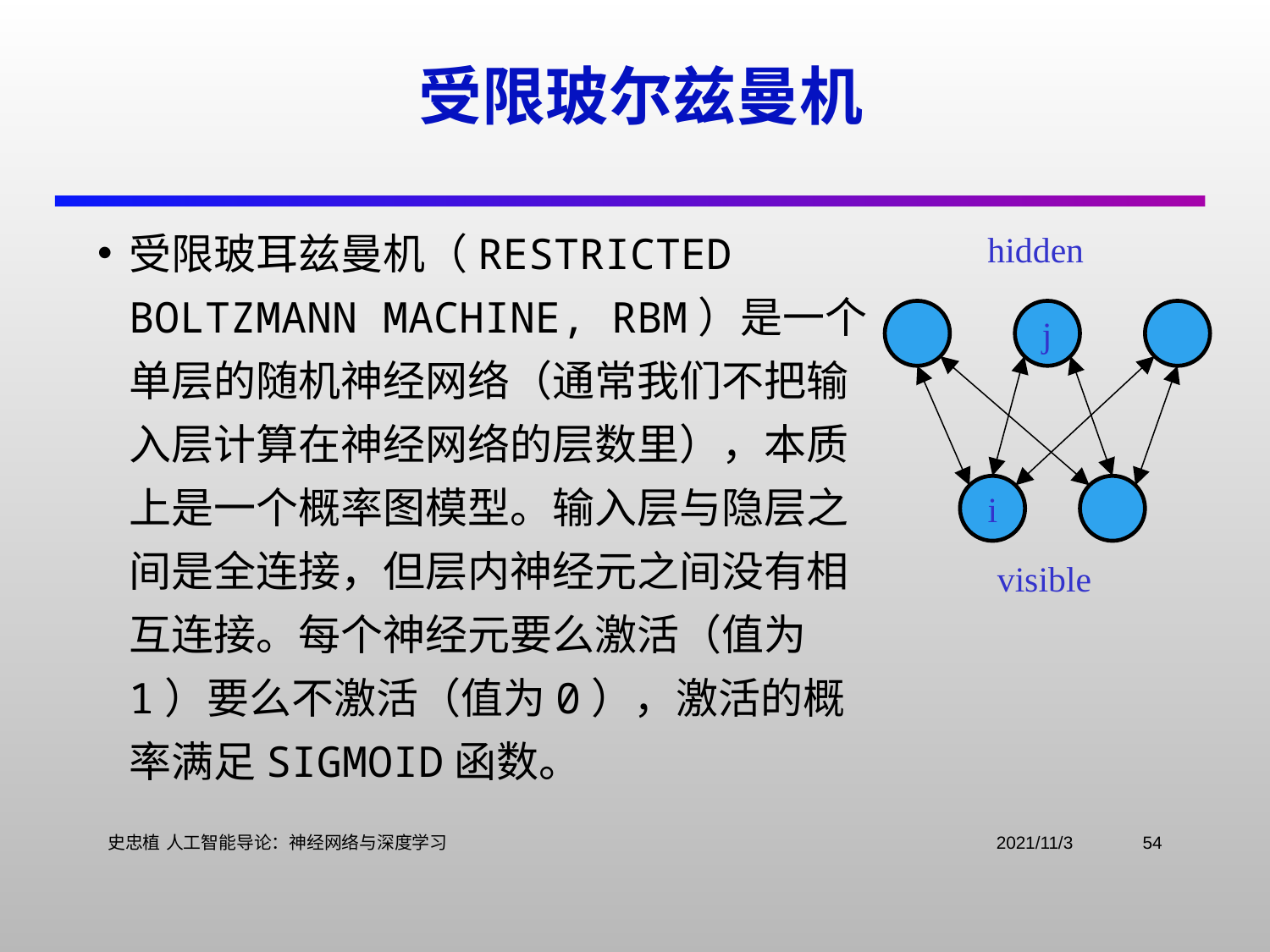

# 受限玻尔兹曼机
受限玻耳兹曼机（restricted Boltzmann machine, RBM）是一个单层的随机神经网络（通常我们不把输入层计算在神经网络的层数里），本质上是一个概率图模型。输入层与隐层之间是全连接，但层内神经元之间没有相互连接。每个神经元要么激活（值为1）要么不激活（值为0），激活的概率满足sigmoid函数。
hidden

j

i
visible
史忠植 人工智能导论：神经网络与深度学习
2021/11/3
54